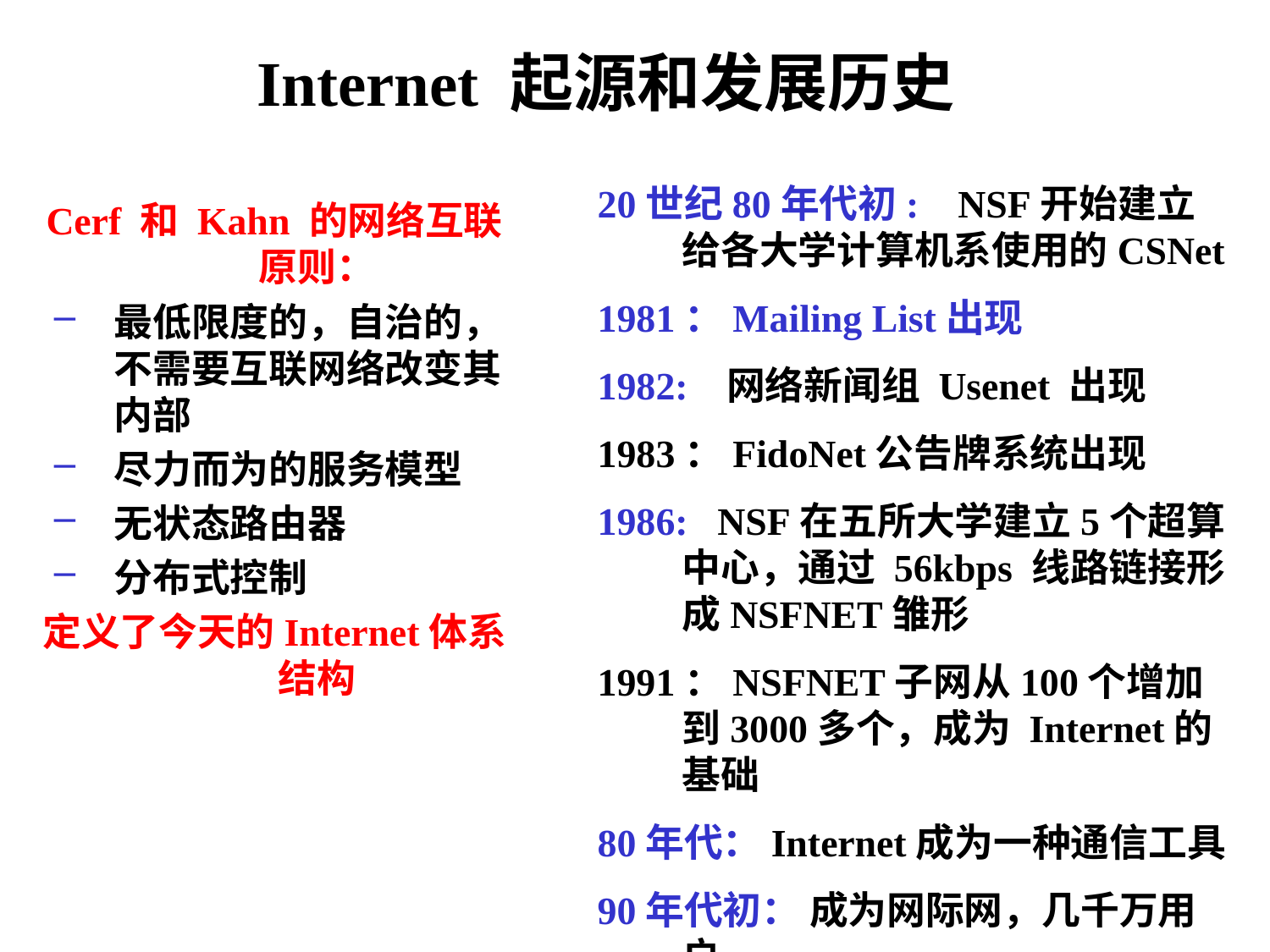

Internet 起源和发展历史
20世纪80年代初:    NSF开始建立给各大学计算机系使用的CSNet
1981：Mailing List出现
1982:   网络新闻组 Usenet 出现
1983：FidoNet公告牌系统出现
1986:   NSF在五所大学建立5个超算中心，通过 56kbps 线路链接形成NSFNET雏形
1991：NSFNET子网从100个增加到3000多个，成为 Internet的基础
80年代：Internet成为一种通信工具
90年代初： 成为网际网，几千万用户
Cerf 和 Kahn 的网络互联原则：
最低限度的，自治的，不需要互联网络改变其内部
尽力而为的服务模型
无状态路由器
分布式控制
定义了今天的Internet体系结构